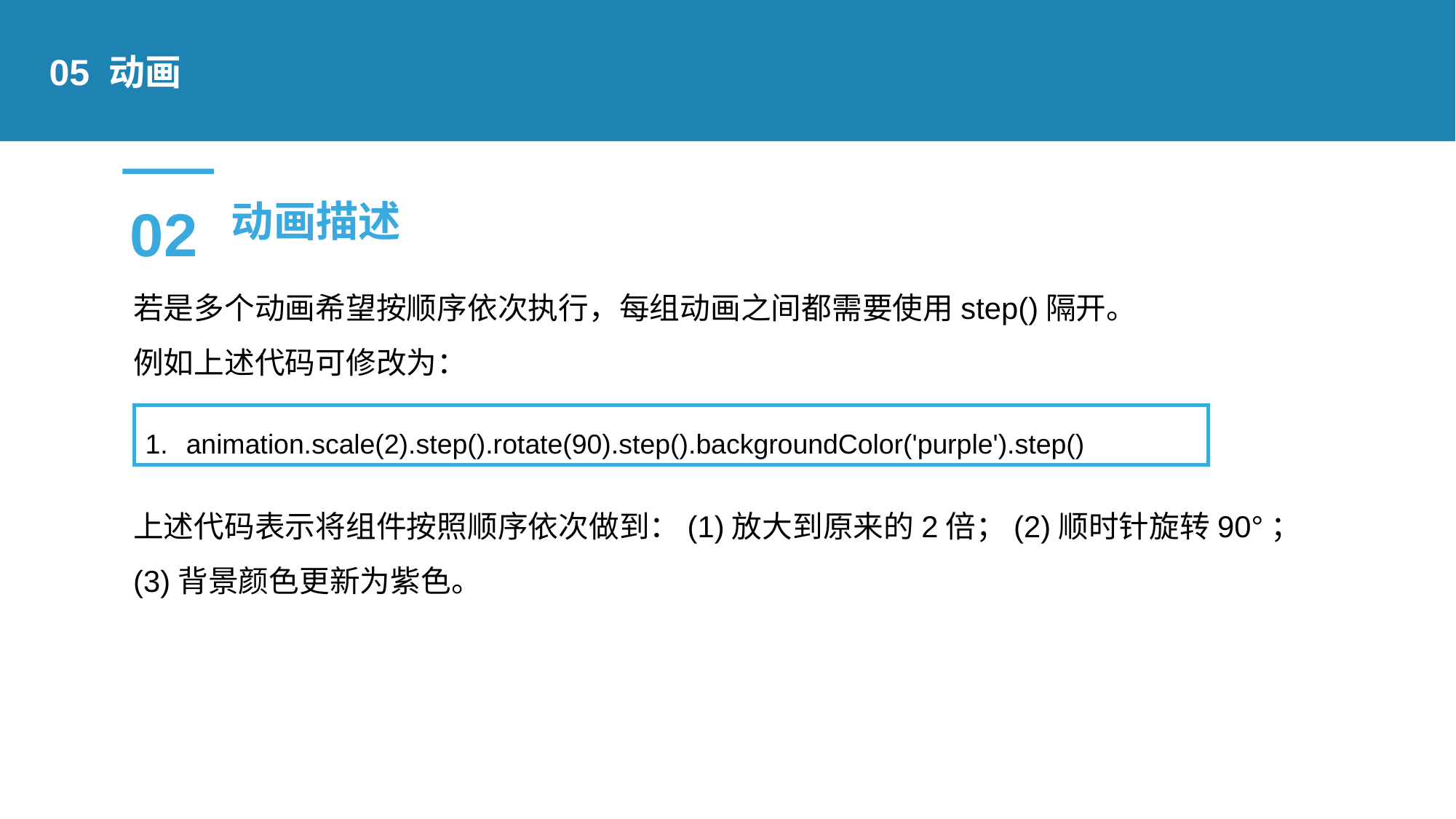

05 动画
02

动画描述
若是多个动画希望按顺序依次执行，每组动画之间都需要使用step()隔开。
例如上述代码可修改为：

上述代码表示将组件按照顺序依次做到：(1)放大到原来的2倍；(2)顺时针旋转90°；(3)背景颜色更新为紫色。
animation.scale(2).step().rotate(90).step().backgroundColor('purple').step()